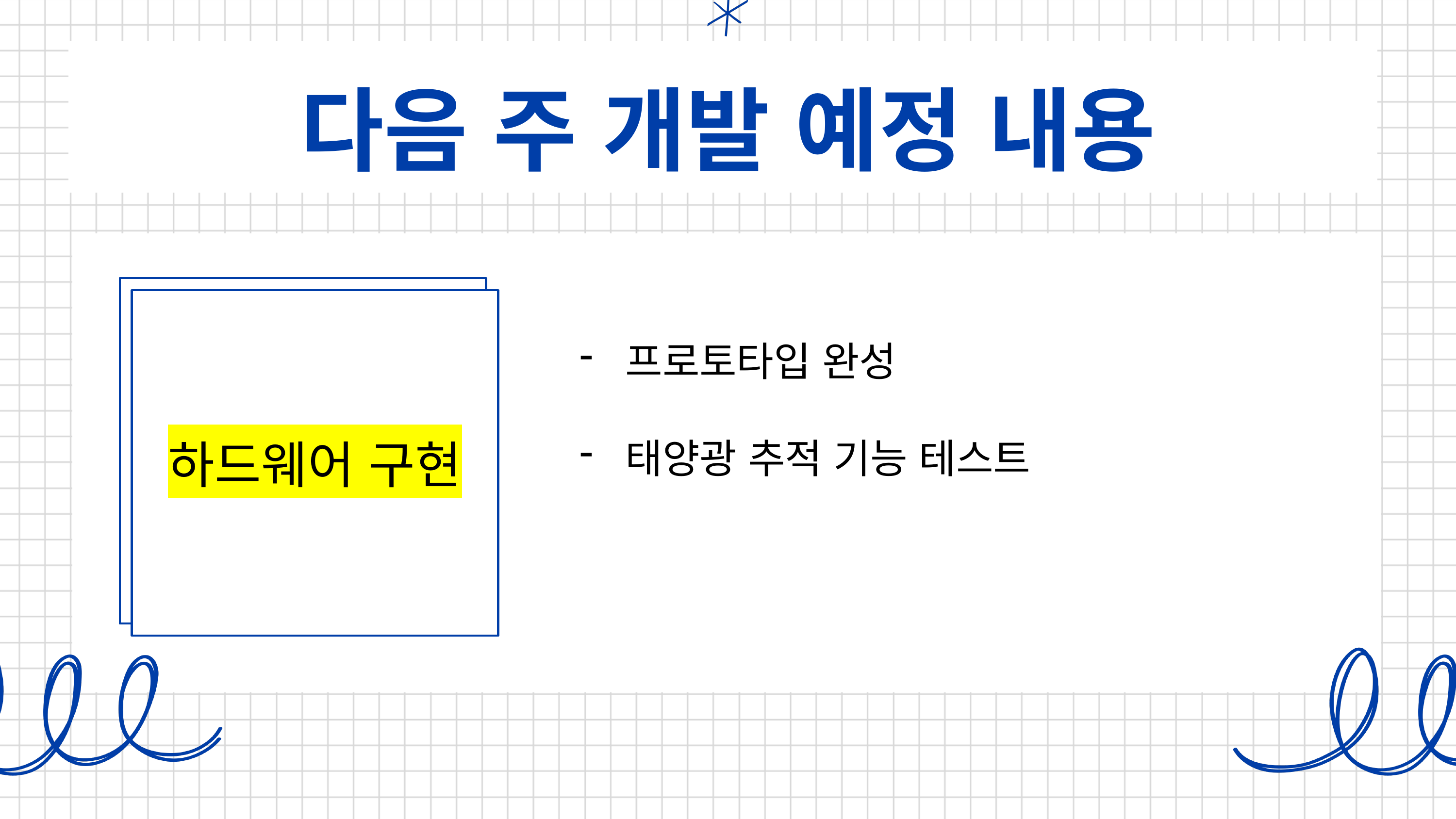

다음 주 개발 예정 내용

적용되는
세부 기술 목록
하드웨어 구현
프로토타입 완성

태양광 추적 기능 테스트